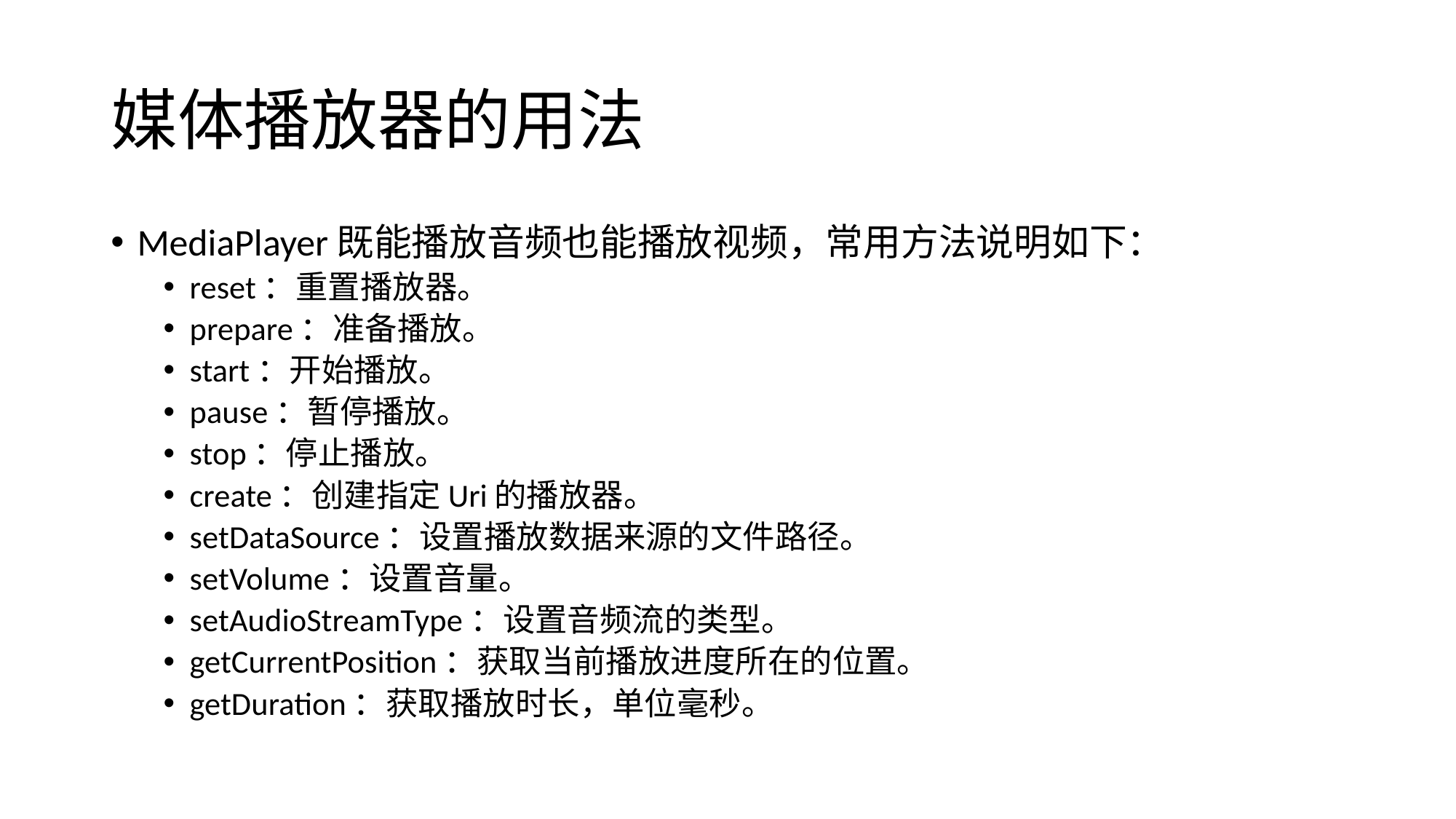

# 媒体播放器的用法
MediaPlayer既能播放音频也能播放视频，常用方法说明如下：
reset：重置播放器。
prepare：准备播放。
start：开始播放。
pause：暂停播放。
stop：停止播放。
create：创建指定Uri的播放器。
setDataSource：设置播放数据来源的文件路径。
setVolume：设置音量。
setAudioStreamType：设置音频流的类型。
getCurrentPosition：获取当前播放进度所在的位置。
getDuration：获取播放时长，单位毫秒。